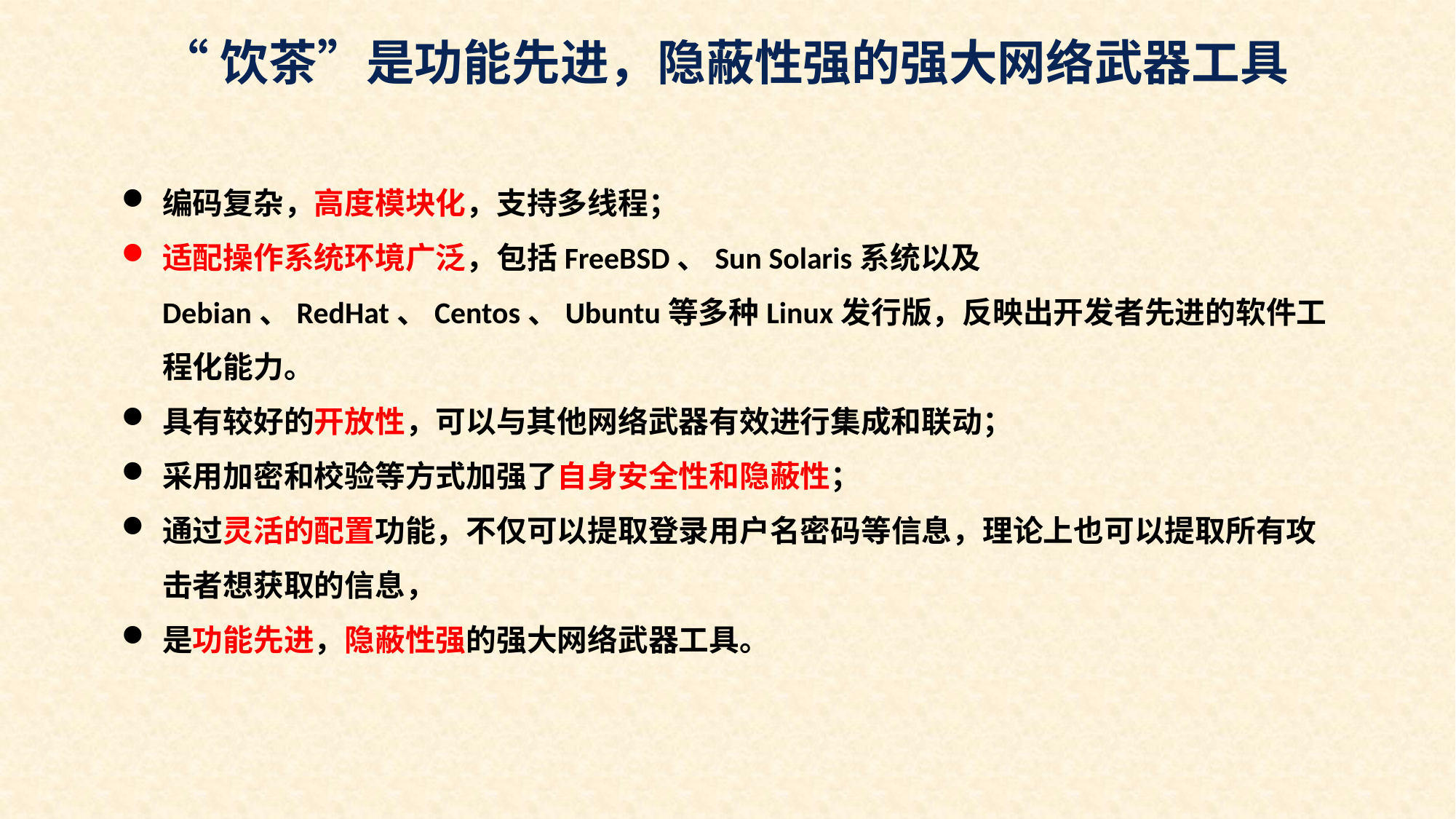

“饮茶”是功能先进，隐蔽性强的强大网络武器工具
编码复杂，高度模块化，支持多线程；
适配操作系统环境广泛，包括FreeBSD、Sun Solaris系统以及Debian、RedHat、Centos、Ubuntu等多种Linux发行版，反映出开发者先进的软件工程化能力。
具有较好的开放性，可以与其他网络武器有效进行集成和联动；
采用加密和校验等方式加强了自身安全性和隐蔽性；
通过灵活的配置功能，不仅可以提取登录用户名密码等信息，理论上也可以提取所有攻击者想获取的信息，
是功能先进，隐蔽性强的强大网络武器工具。